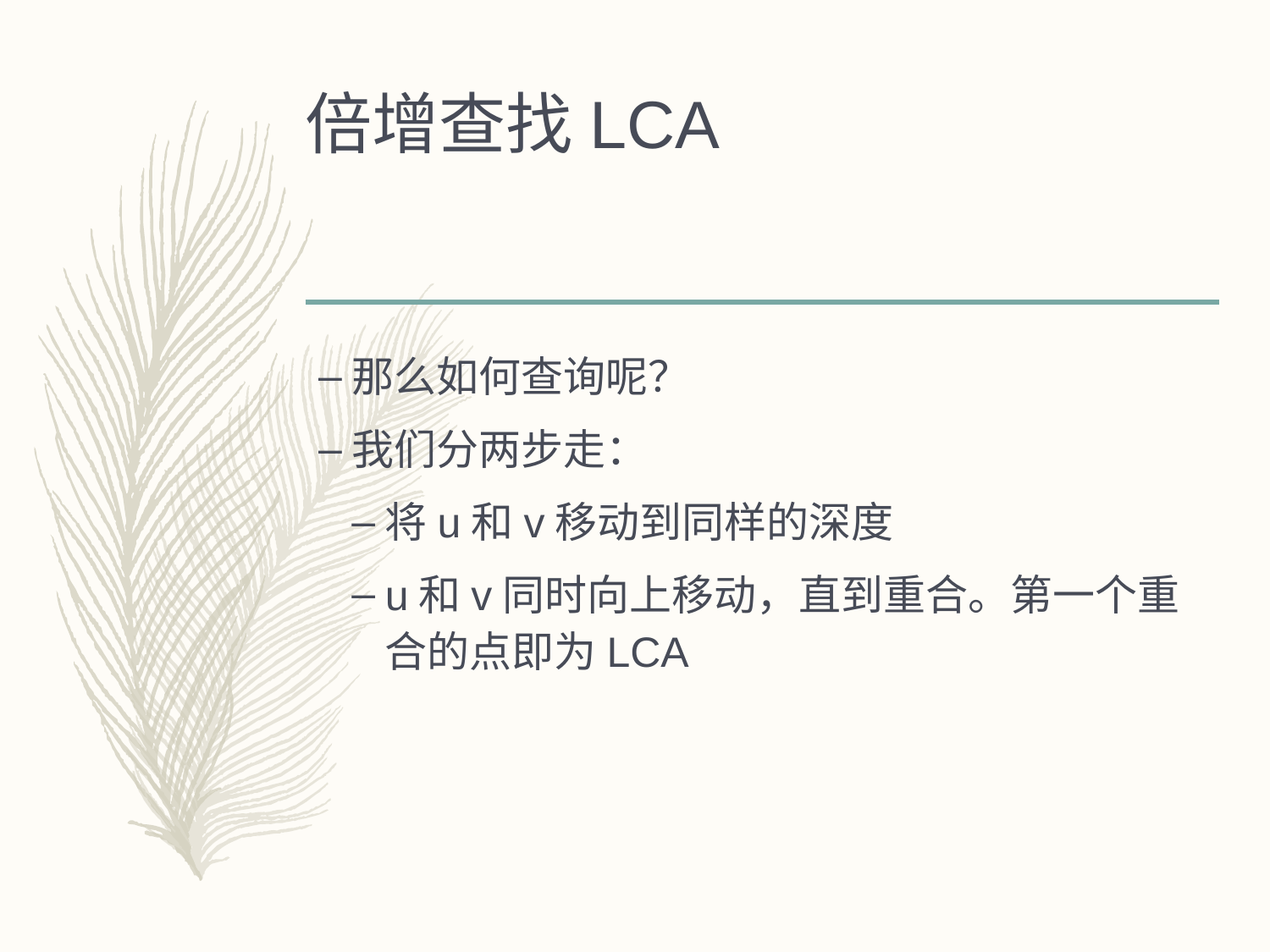

# 倍增查找LCA
那么如何查询呢？
我们分两步走：
将u和v移动到同样的深度
u和v同时向上移动，直到重合。第一个重合的点即为LCA